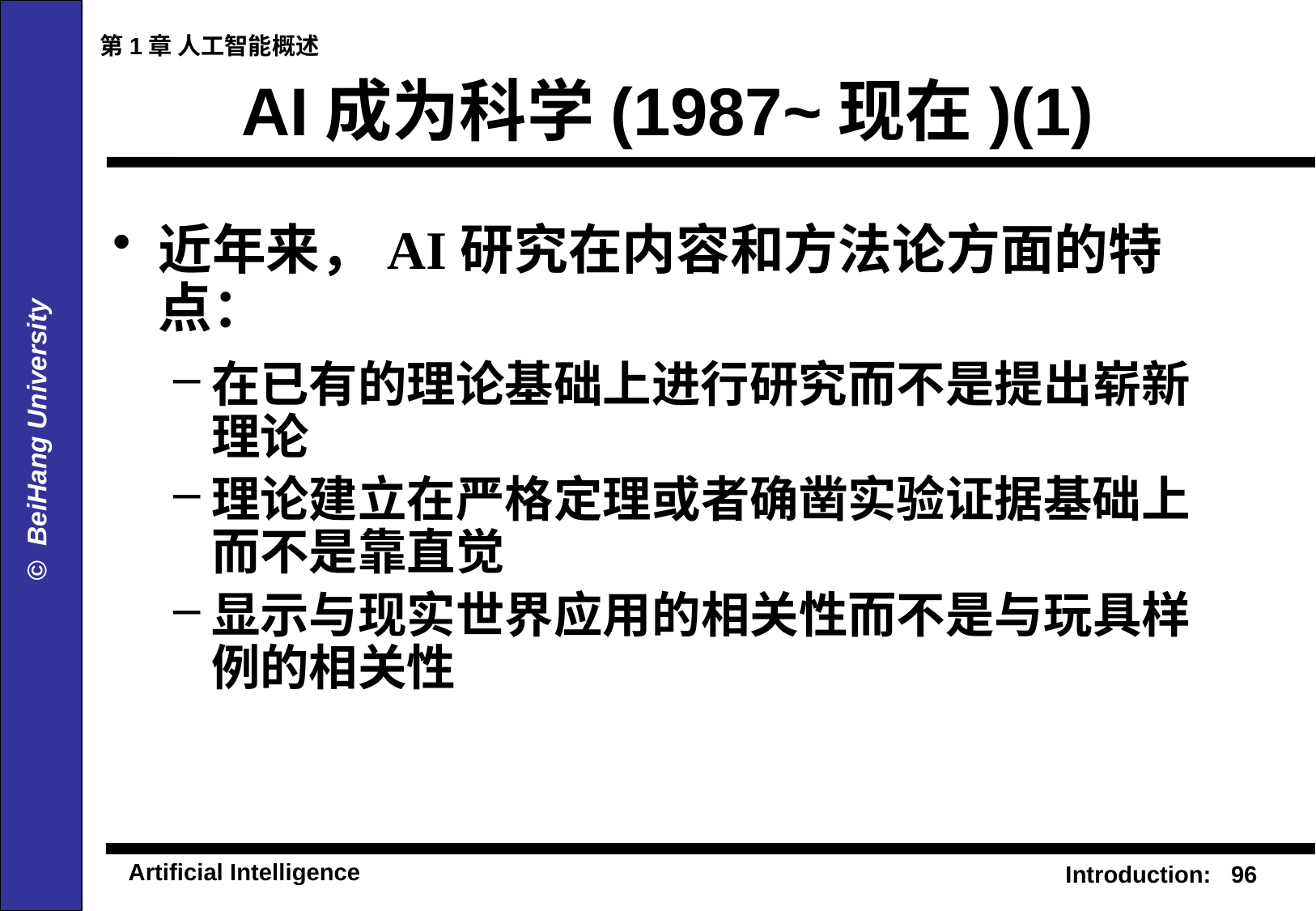

第1章 人工智能概述
# AI成为科学(1987~现在)(1)
近年来，AI研究在内容和方法论方面的特点：
在已有的理论基础上进行研究而不是提出崭新理论
理论建立在严格定理或者确凿实验证据基础上而不是靠直觉
显示与现实世界应用的相关性而不是与玩具样例的相关性